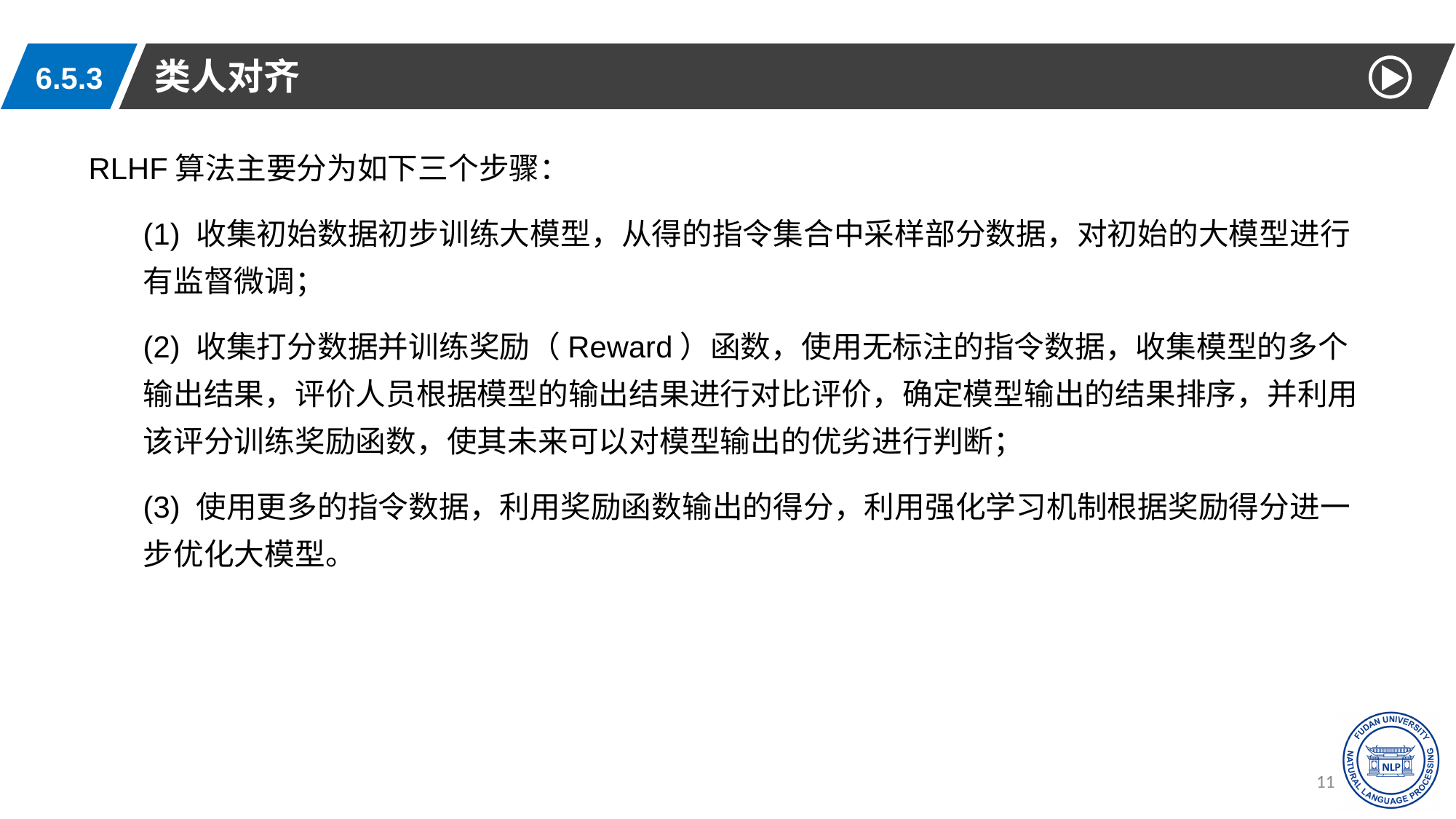

类人对齐
6.5.3

RLHF算法主要分为如下三个步骤：
(1) 收集初始数据初步训练大模型，从得的指令集合中采样部分数据，对初始的大模型进行有监督微调；
(2) 收集打分数据并训练奖励（Reward）函数，使用无标注的指令数据，收集模型的多个输出结果，评价人员根据模型的输出结果进行对比评价，确定模型输出的结果排序，并利用该评分训练奖励函数，使其未来可以对模型输出的优劣进行判断；
(3) 使用更多的指令数据，利用奖励函数输出的得分，利用强化学习机制根据奖励得分进一步优化大模型。
117